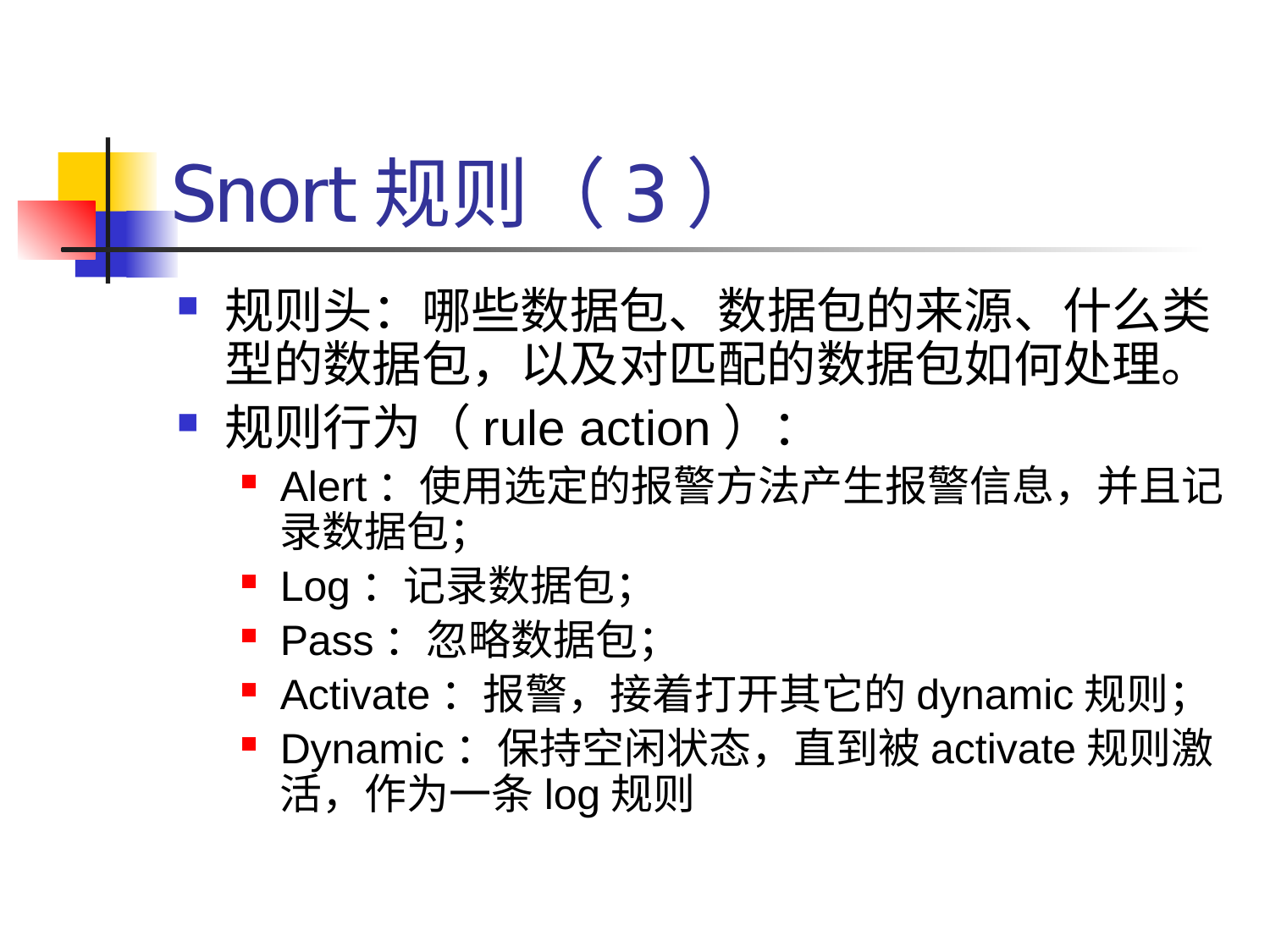

# Snort规则（3）
规则头：哪些数据包、数据包的来源、什么类型的数据包，以及对匹配的数据包如何处理。
规则行为（rule action）：
Alert：使用选定的报警方法产生报警信息，并且记录数据包；
Log：记录数据包；
Pass：忽略数据包；
Activate：报警，接着打开其它的dynamic规则；
Dynamic：保持空闲状态，直到被activate规则激活，作为一条log规则